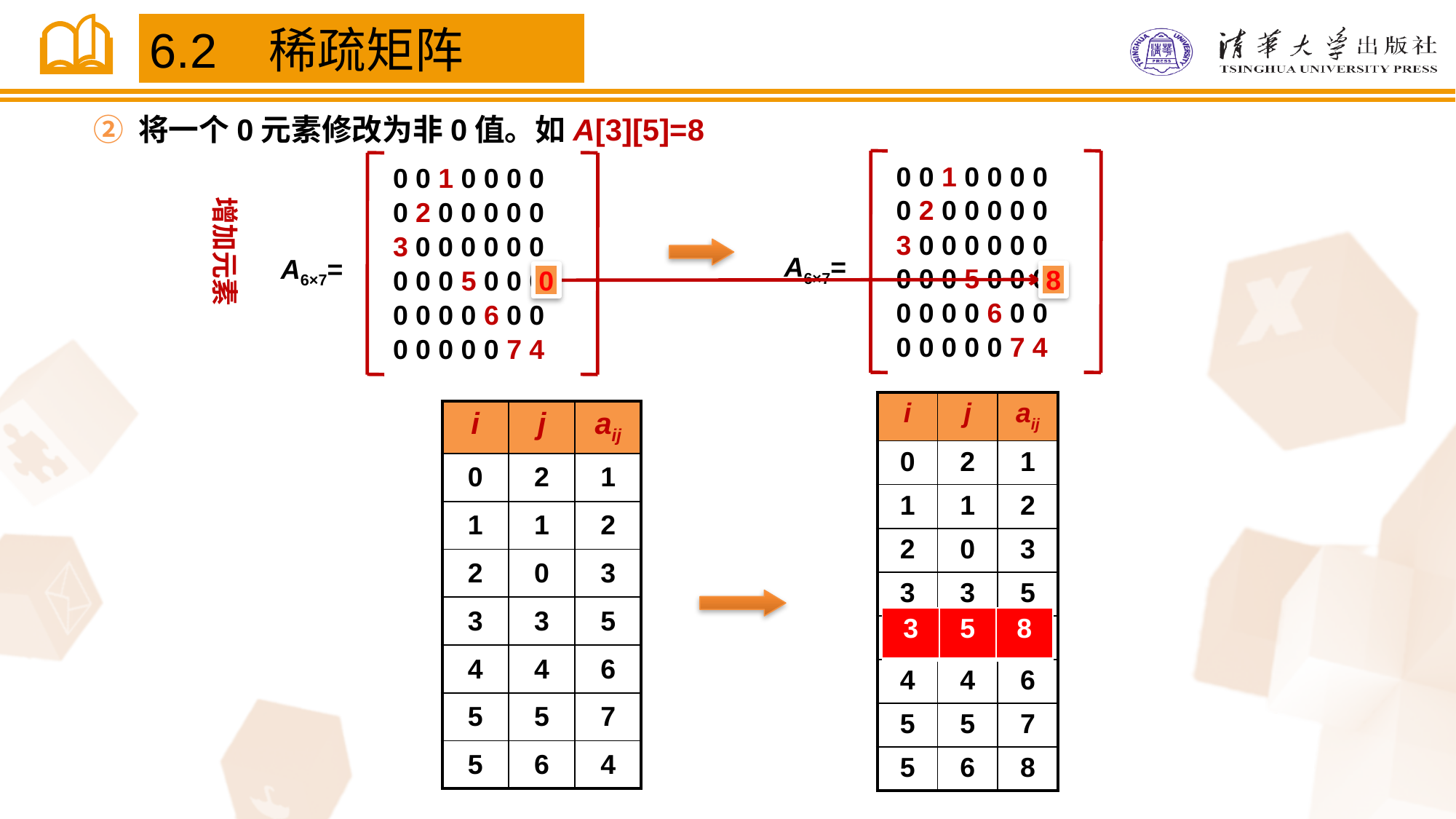

6.2   稀疏矩阵
② 将一个0元素修改为非0值。如A[3][5]=8
0 0 1 0 0 0 0
0 2 0 0 0 0 0
3 0 0 0 0 0 0
A6×7=
0 0 0 5 0 0 0
0 0 0 0 6 0 0
0 0 0 0 0 7 4
0 0 1 0 0 0 0
0 2 0 0 0 0 0
3 0 0 0 0 0 0
A6×7=
0 0 0 5 0 0 0
0 0 0 0 6 0 0
0 0 0 0 0 7 4
增加元素

8
0
| i | j | aij |
| --- | --- | --- |
| 0 | 2 | 1 |
| 1 | 1 | 2 |
| 2 | 0 | 3 |
| 3 | 3 | 5 |
| 3 | 5 | 8 |
| 4 | 4 | 6 |
| 5 | 5 | 7 |
| 5 | 6 | 8 |
| i | j | aij |
| --- | --- | --- |
| 0 | 2 | 1 |
| 1 | 1 | 2 |
| 2 | 0 | 3 |
| 3 | 3 | 5 |
| 4 | 4 | 6 |
| 5 | 5 | 7 |
| 5 | 6 | 4 |

| 3 | 5 | 8 |
| --- | --- | --- |